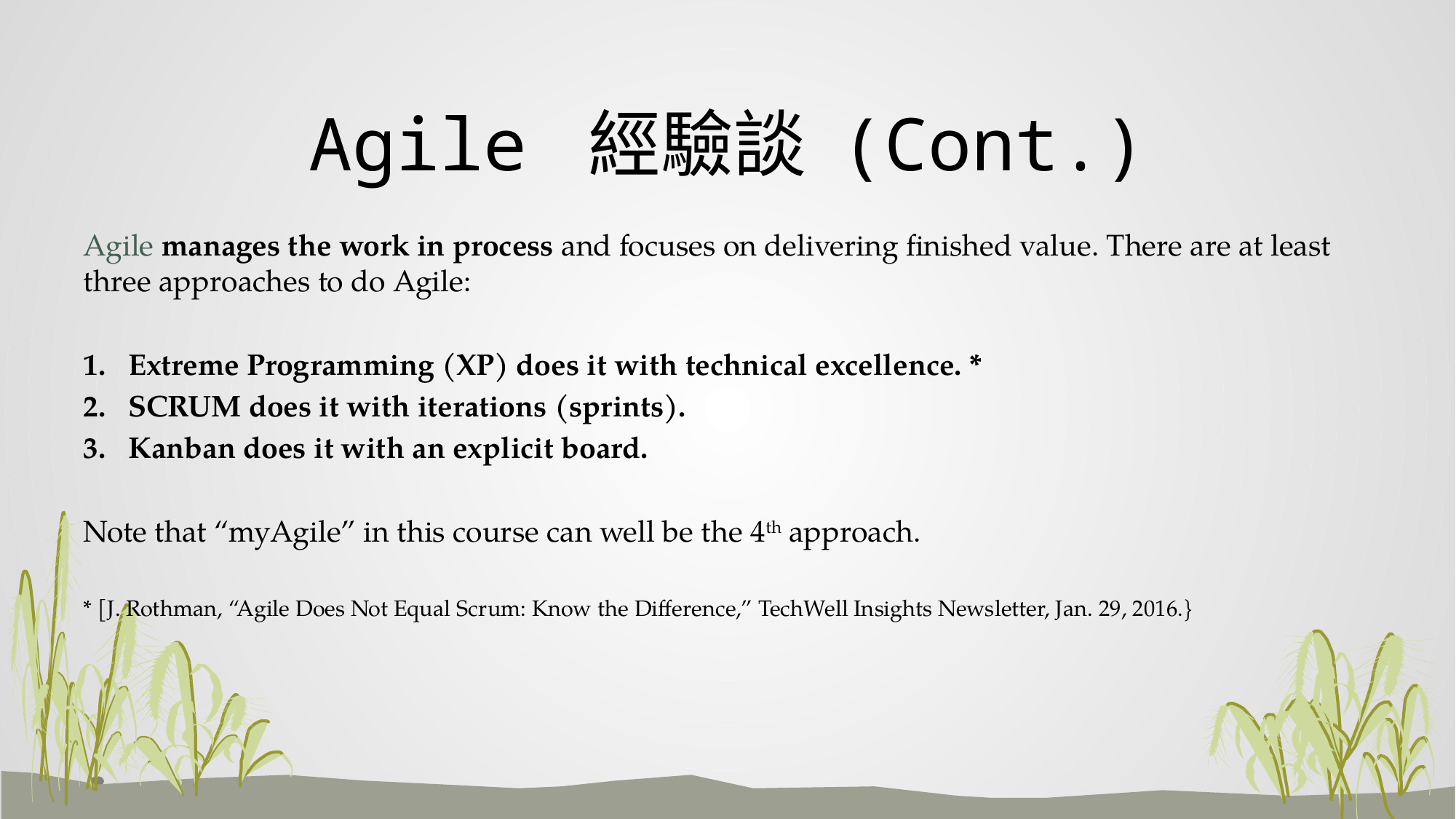

# Agile 經驗談 (Cont.)
Agile manages the work in process and focuses on delivering finished value. There are at least three approaches to do Agile:

1.   Extreme Programming (XP) does it with technical excellence. *
2.   SCRUM does it with iterations (sprints).
3.   Kanban does it with an explicit board.

Note that “myAgile” in this course can well be the 4th approach.

* [J. Rothman, “Agile Does Not Equal Scrum: Know the Difference,” TechWell Insights Newsletter, Jan. 29, 2016.}